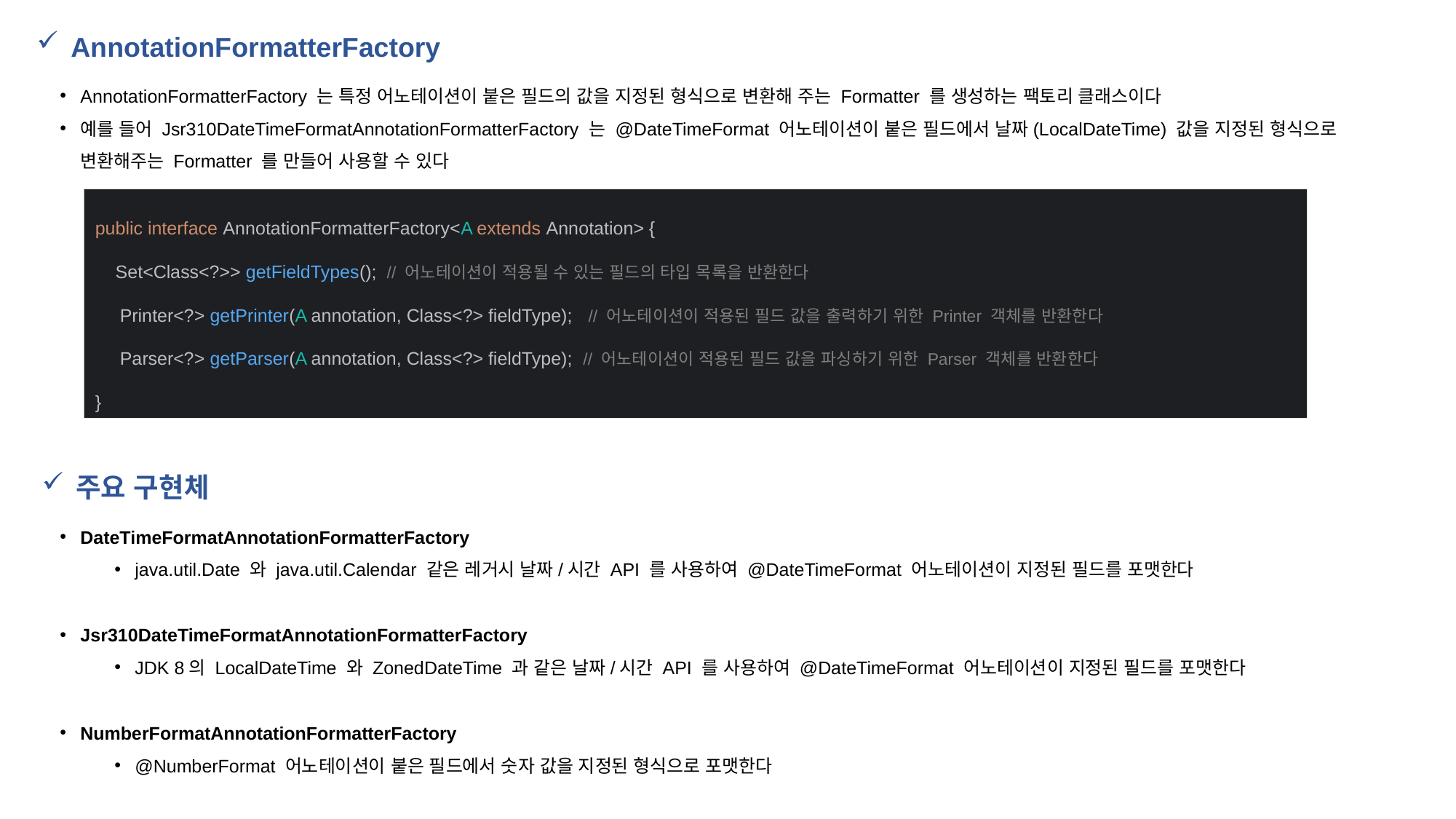

AnnotationFormatterFactory
AnnotationFormatterFactory 는 특정 어노테이션이 붙은 필드의 값을 지정된 형식으로 변환해 주는 Formatter 를 생성하는 팩토리 클래스이다
예를 들어 Jsr310DateTimeFormatAnnotationFormatterFactory 는 @DateTimeFormat 어노테이션이 붙은 필드에서 날짜(LocalDateTime) 값을 지정된 형식으로 변환해주는 Formatter 를 만들어 사용할 수 있다
public interface AnnotationFormatterFactory<A extends Annotation> {
    Set<Class<?>> getFieldTypes();  // 어노테이션이 적용될 수 있는 필드의 타입 목록을 반환한다
    Printer<?> getPrinter(A annotation, Class<?> fieldType);   // 어노테이션이 적용된 필드 값을 출력하기 위한 Printer 객체를 반환한다
    Parser<?> getParser(A annotation, Class<?> fieldType);  // 어노테이션이 적용된 필드 값을 파싱하기 위한 Parser 객체를 반환한다
}
주요 구현체
DateTimeFormatAnnotationFormatterFactory
java.util.Date 와 java.util.Calendar 같은 레거시 날짜/시간 API 를 사용하여 @DateTimeFormat 어노테이션이 지정된 필드를 포맷한다

Jsr310DateTimeFormatAnnotationFormatterFactory
JDK 8의 LocalDateTime 와 ZonedDateTime 과 같은 날짜/시간 API 를 사용하여 @DateTimeFormat 어노테이션이 지정된 필드를 포맷한다

NumberFormatAnnotationFormatterFactory
@NumberFormat 어노테이션이 붙은 필드에서 숫자 값을 지정된 형식으로 포맷한다